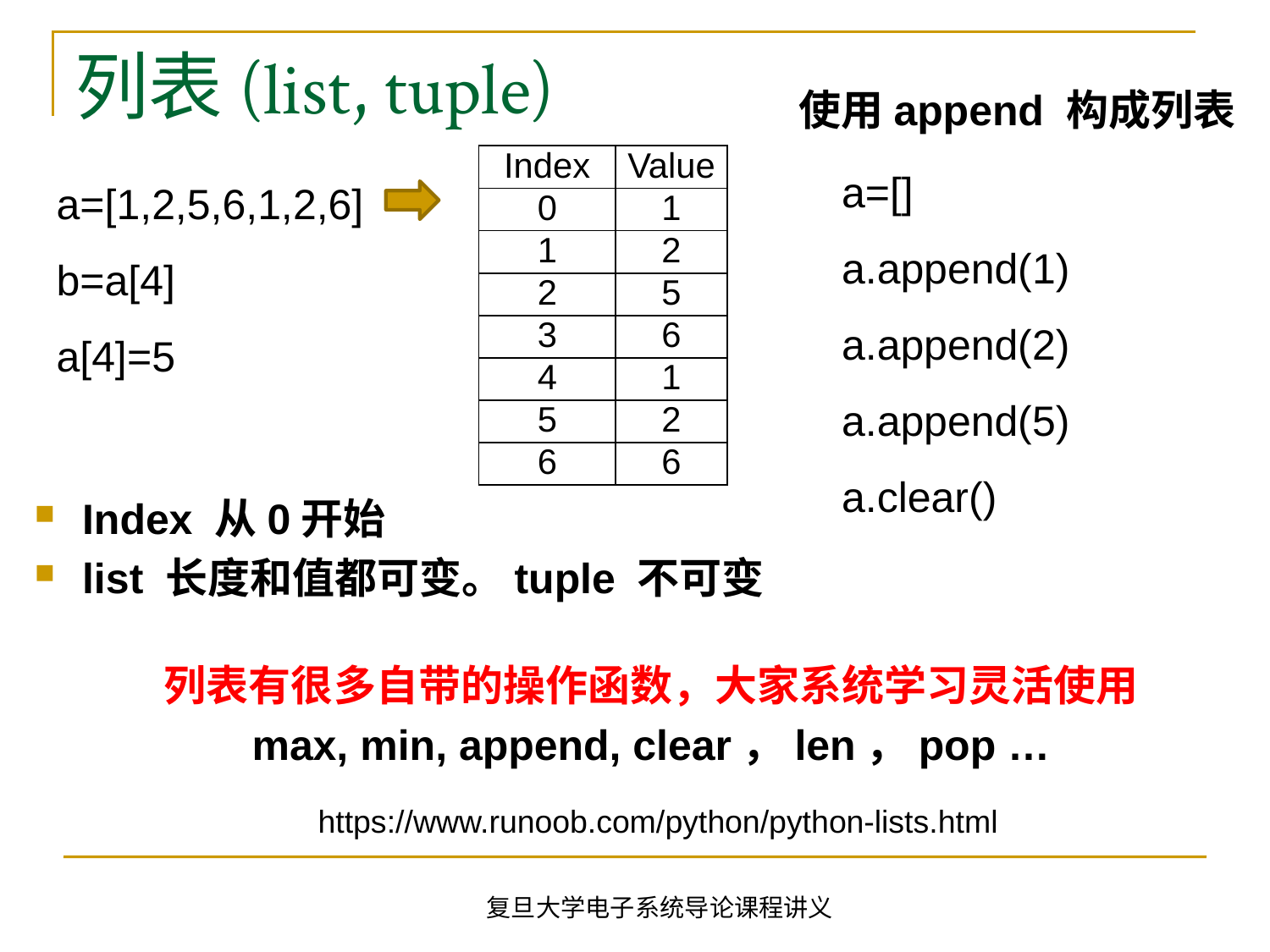

列表(list, tuple)
使用append 构成列表
a=[]
a.append(1)
a.append(2)
a.append(5)
a.clear()
a=[1,2,5,6,1,2,6]
b=a[4]
a[4]=5
| Index | Value |
| --- | --- |
| 0 | 1 |
| 1 | 2 |
| 2 | 5 |
| 3 | 6 |
| 4 | 1 |
| 5 | 2 |
| 6 | 6 |

Index 从0开始
list 长度和值都可变。tuple 不可变
列表有很多自带的操作函数，大家系统学习灵活使用
max, min, append, clear，len，pop …
https://www.runoob.com/python/python-lists.html